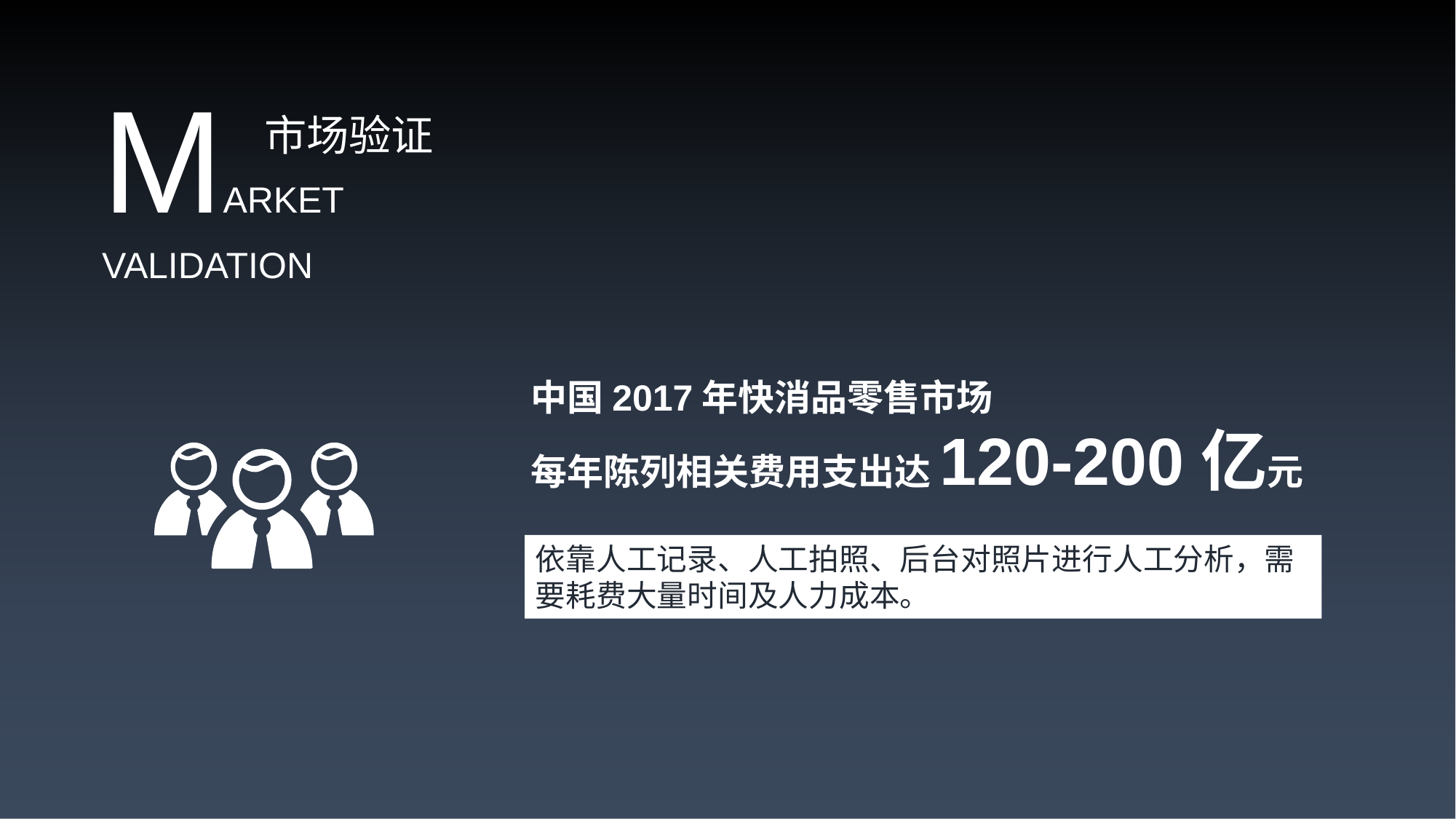

MARKET  VALIDATION
市场验证
中国2017年快消品零售市场
每年陈列相关费用支出达120-200亿元

依靠人工记录、人工拍照、后台对照片进行人工分析，需要耗费大量时间及人力成本。